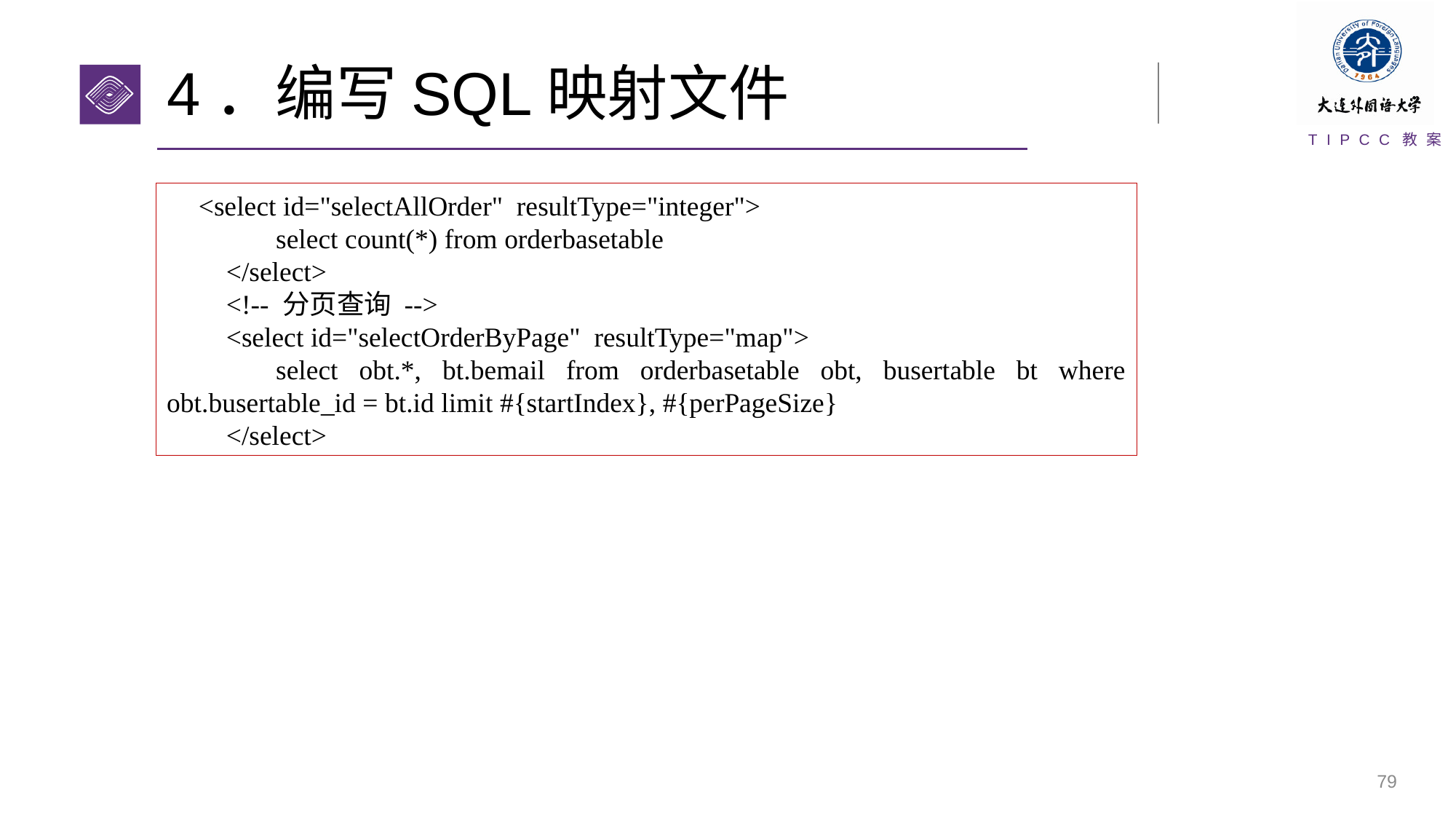

# 4．编写SQL映射文件
<select id="selectAllOrder"  resultType="integer">
	select count(*) from orderbasetable
    </select>
    <!-- 分页查询 -->
    <select id="selectOrderByPage"  resultType="map">
	select obt.*, bt.bemail from orderbasetable obt, busertable bt where obt.busertable_id = bt.id limit #{startIndex}, #{perPageSize}
    </select>
79